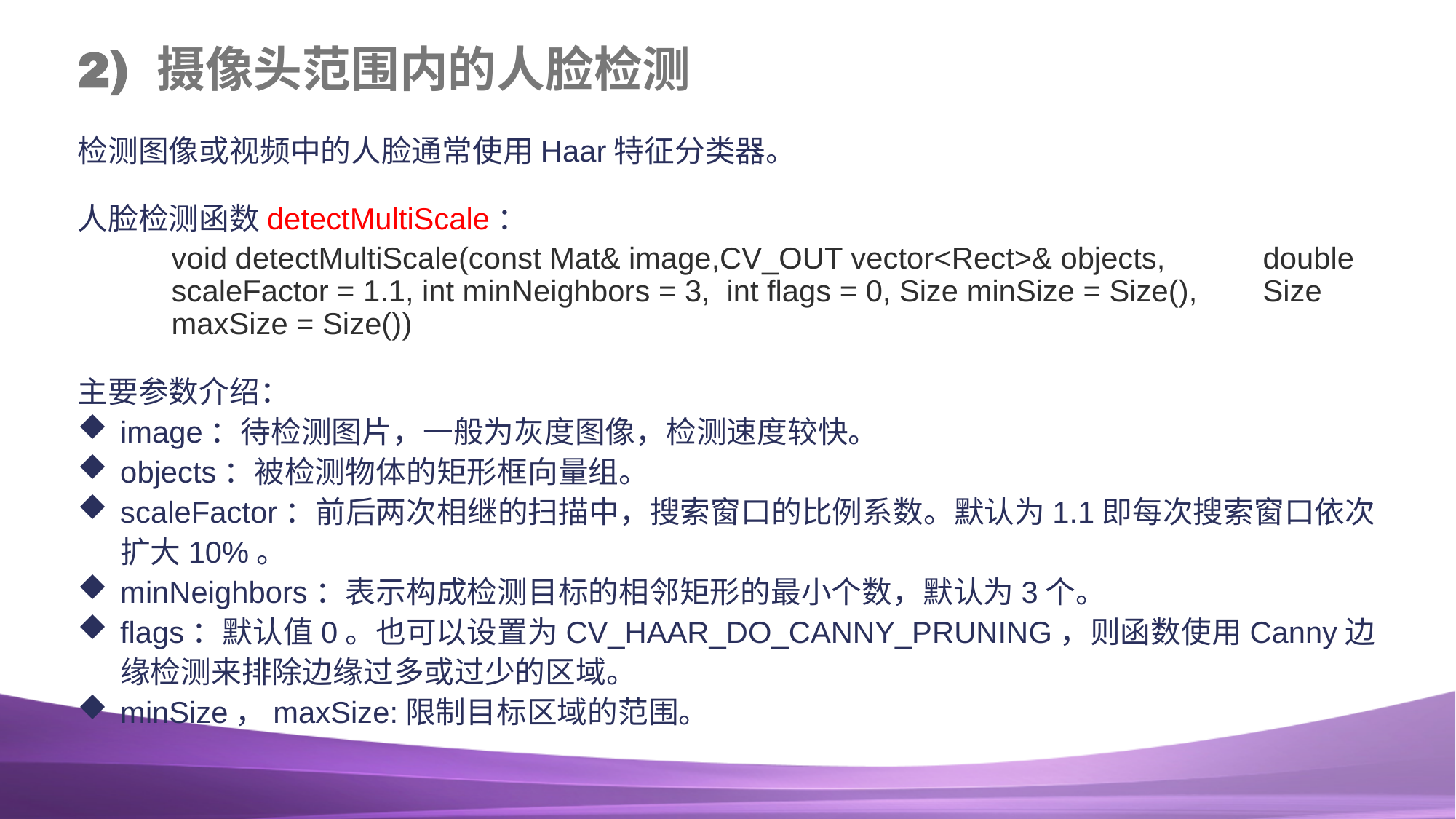

# 2) 摄像头范围内的人脸检测
检测图像或视频中的人脸通常使用Haar特征分类器。
人脸检测函数detectMultiScale：
void detectMultiScale(const Mat& image,CV_OUT vector<Rect>& objects,	double scaleFactor = 1.1, int minNeighbors = 3,  int flags = 0, Size minSize = Size(),	Size maxSize = Size())
主要参数介绍：
image：待检测图片，一般为灰度图像，检测速度较快。
objects：被检测物体的矩形框向量组。
scaleFactor：前后两次相继的扫描中，搜索窗口的比例系数。默认为1.1即每次搜索窗口依次扩大10%。
minNeighbors：表示构成检测目标的相邻矩形的最小个数，默认为3个。
flags：默认值0。也可以设置为CV_HAAR_DO_CANNY_PRUNING，则函数使用Canny边缘检测来排除边缘过多或过少的区域。
minSize，maxSize:限制目标区域的范围。